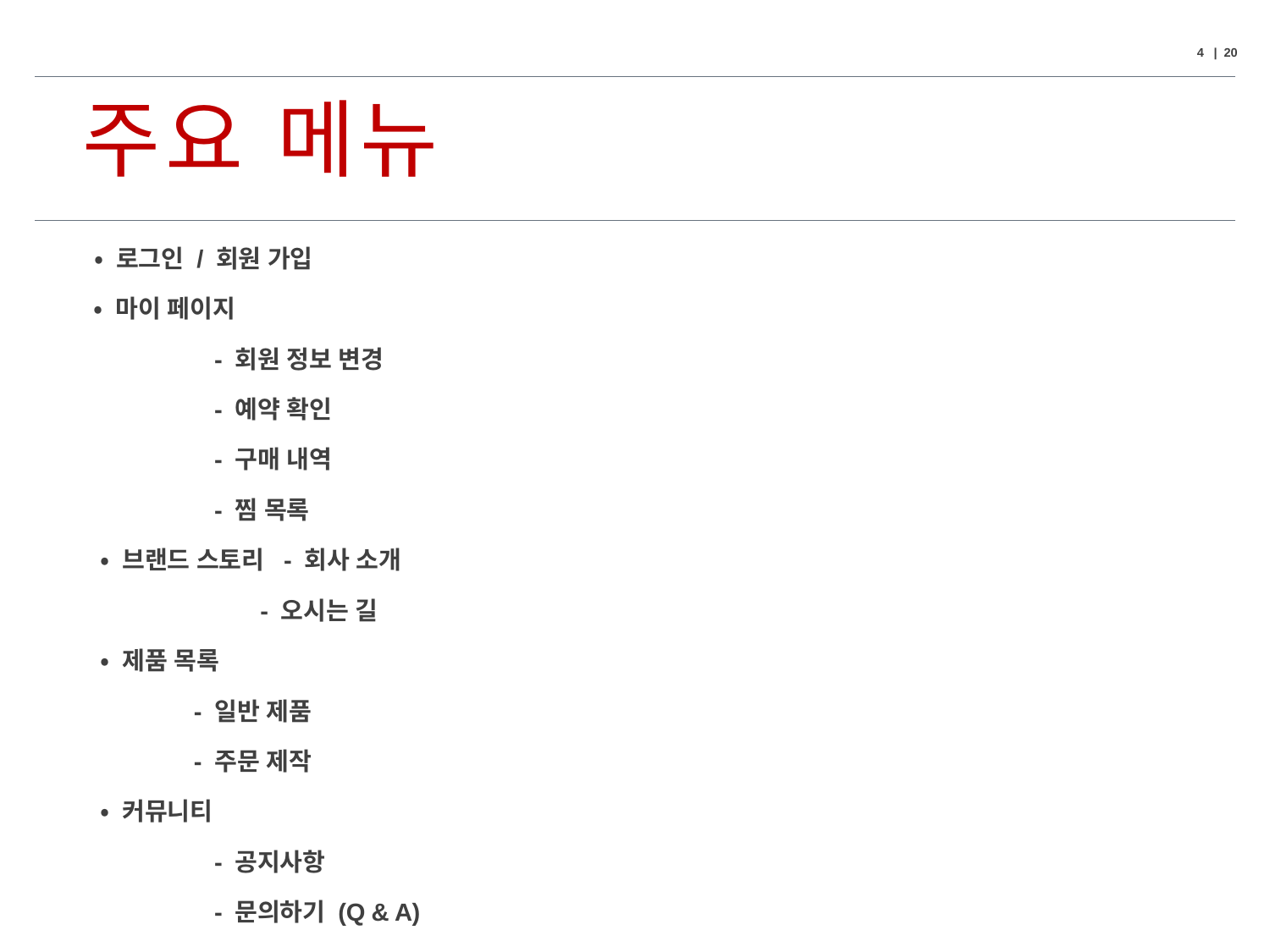

4   |  20
 주요 메뉴
 • 로그인 / 회원 가입
 • 마이 페이지
	- 회원 정보 변경
	- 예약 확인
	- 구매 내역
	- 찜 목록
  • 브랜드 스토리  - 회사 소개
                          - 오시는 길
  • 제품 목록
                - 일반 제품
                - 주문 제작
  • 커뮤니티
	- 공지사항
	- 문의하기 (Q & A)